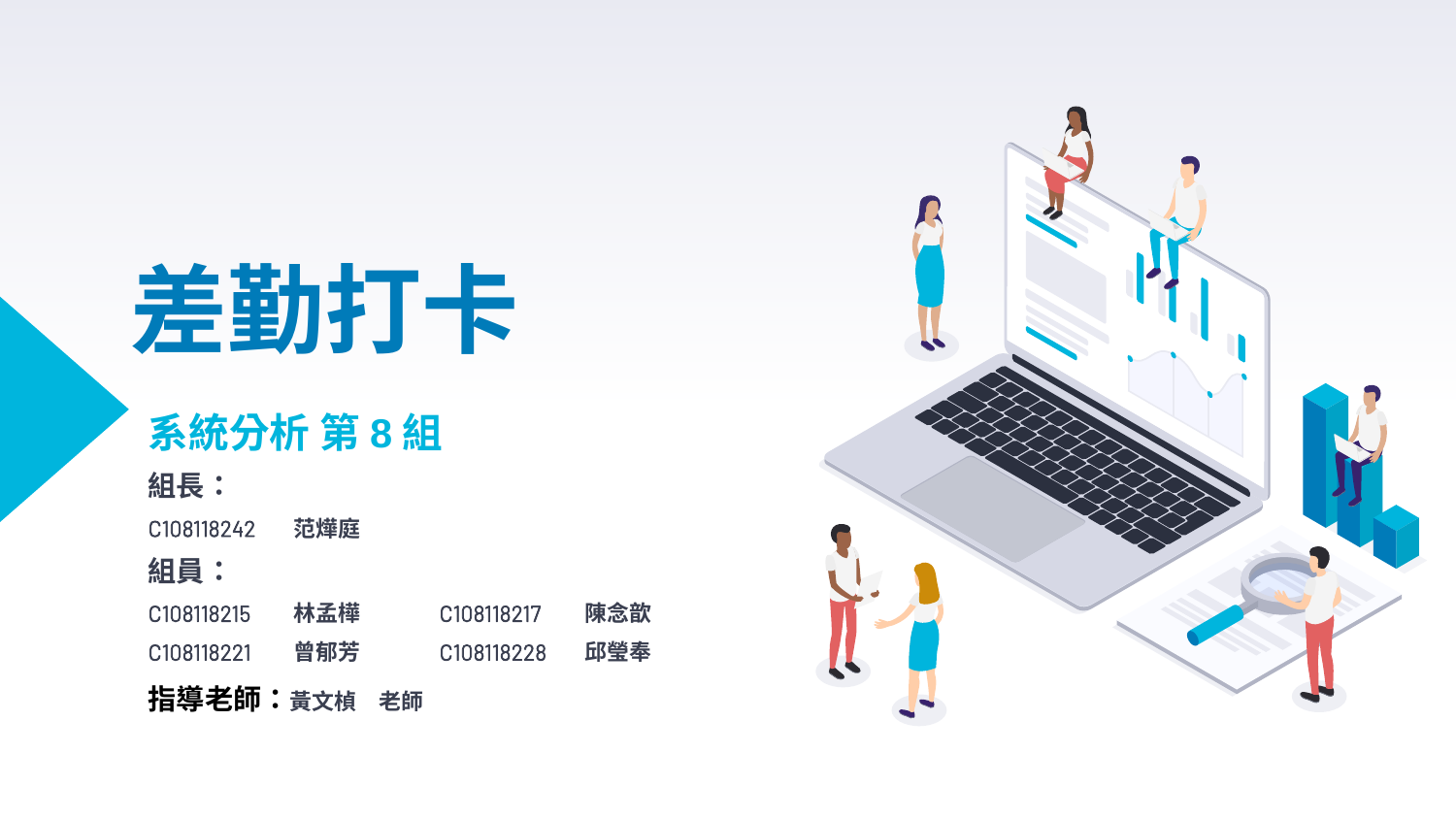

# 差勤打卡
系統分析 第8組
組長：
C108118242	范燁庭
組員：
C108118215	林孟樺	C108118217	陳念歆
C108118221	曾郁芳	C108118228	邱瑩奉
指導老師：黃文楨　老師